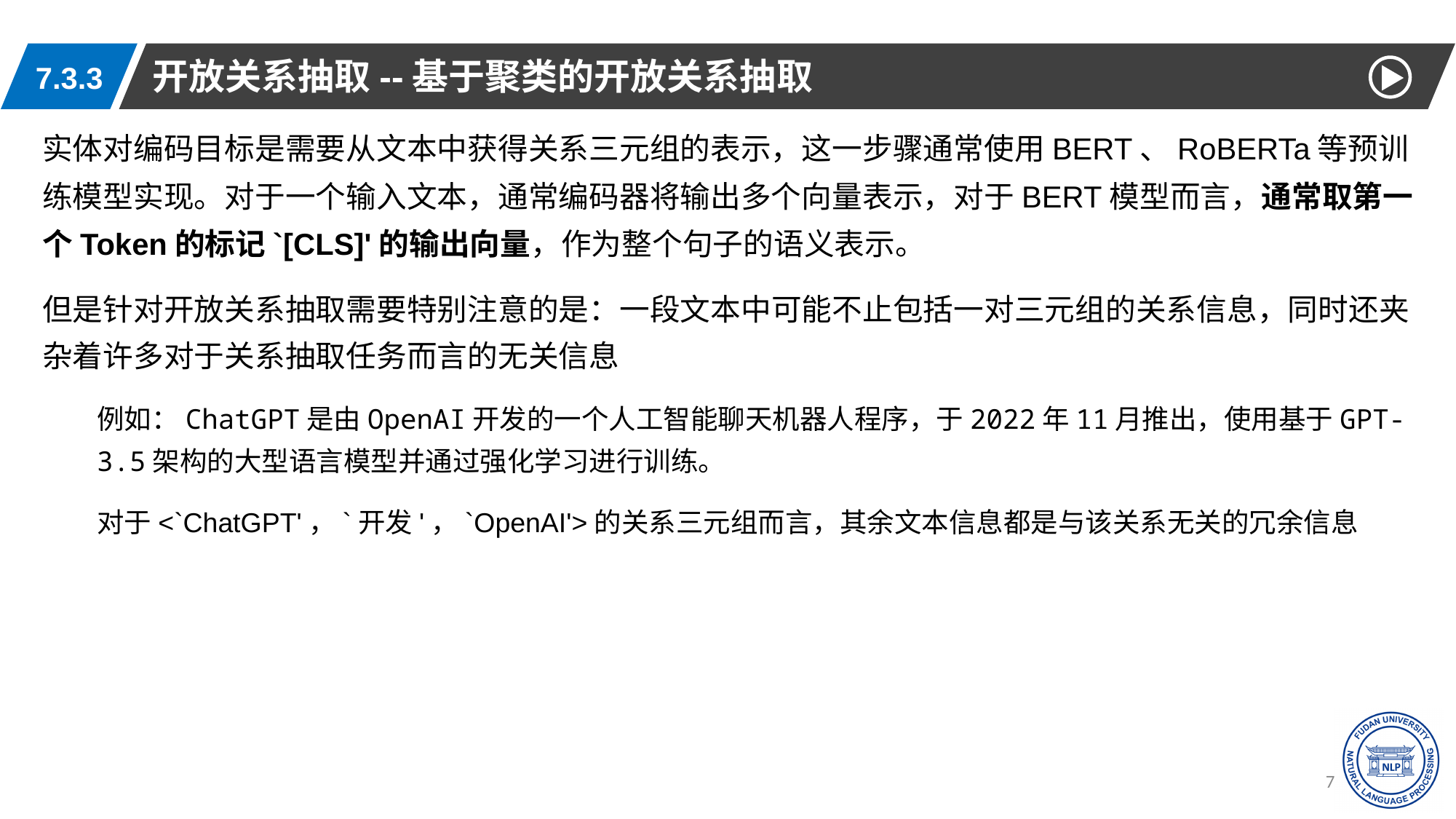

开放关系抽取--基于聚类的开放关系抽取
7.3.3

实体对编码目标是需要从文本中获得关系三元组的表示，这一步骤通常使用BERT、RoBERTa等预训练模型实现。对于一个输入文本，通常编码器将输出多个向量表示，对于BERT模型而言，通常取第一个Token的标记`[CLS]'的输出向量，作为整个句子的语义表示。
但是针对开放关系抽取需要特别注意的是：一段文本中可能不止包括一对三元组的关系信息，同时还夹杂着许多对于关系抽取任务而言的无关信息
例如：ChatGPT是由OpenAI开发的一个人工智能聊天机器人程序，于2022年11月推出，使用基于GPT-3.5架构的大型语言模型并通过强化学习进行训练。
对于<`ChatGPT'，`开发'，`OpenAI'>的关系三元组而言，其余文本信息都是与该关系无关的冗余信息

75